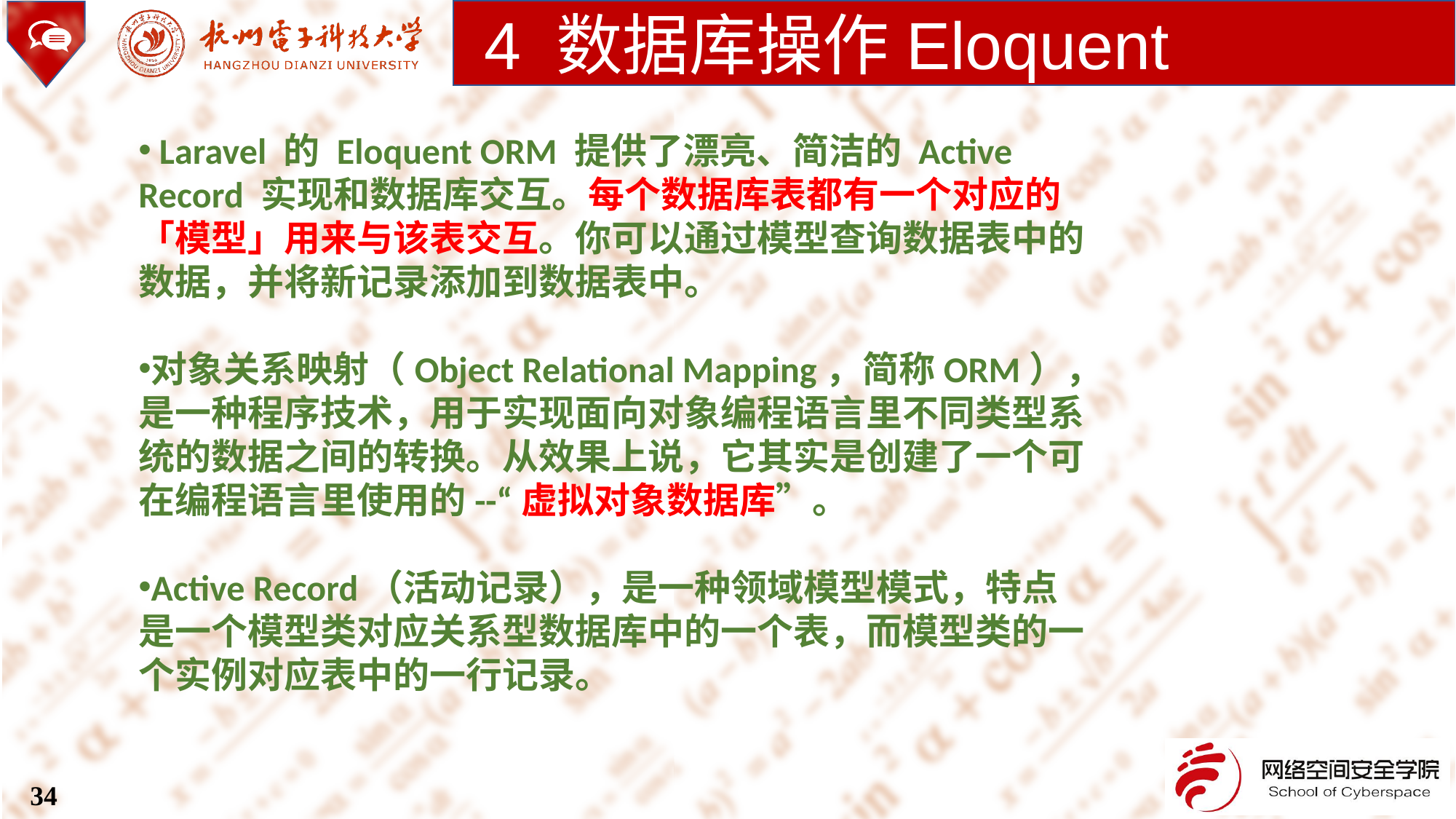

4 数据库操作Eloquent
 Laravel 的 Eloquent ORM 提供了漂亮、简洁的 Active Record 实现和数据库交互。每个数据库表都有一个对应的「模型」用来与该表交互。你可以通过模型查询数据表中的数据，并将新记录添加到数据表中。

对象关系映射（Object Relational Mapping，简称ORM），是一种程序技术，用于实现面向对象编程语言里不同类型系统的数据之间的转换。从效果上说，它其实是创建了一个可在编程语言里使用的--“虚拟对象数据库”。

Active Record（活动记录），是一种领域模型模式，特点是一个模型类对应关系型数据库中的一个表，而模型类的一个实例对应表中的一行记录。
34